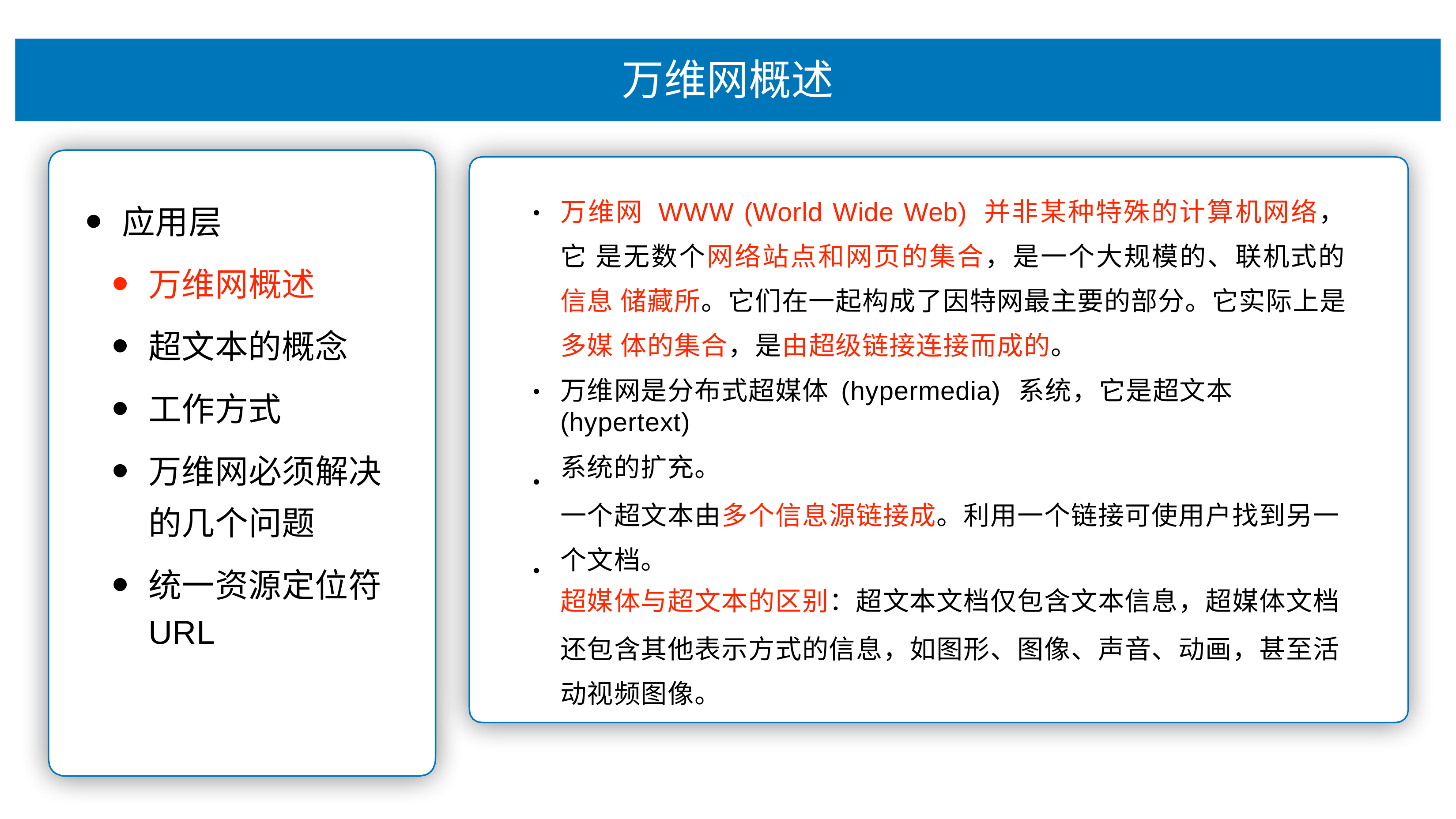

# 万维⽹概述

万维⽹ WWW (World Wide Web) 并⾮某种特殊的计算机⽹络，它 是⽆数个⽹络站点和⽹⻚的集合，是⼀个⼤规模的、联机式的信息 储藏所。它们在⼀起构成了因特⽹最主要的部分。它实际上是多媒 体的集合，是由超级链接连接⽽成的。
万维⽹是分布式超媒体	(hypermedia) 系统，它是超⽂本	(hypertext)
系统的扩充。
⼀个超⽂本由多个信息源链接成。利⽤⼀个链接可使⽤户找到另⼀ 个⽂档。
超媒体与超⽂本的区别：超⽂本⽂档仅包含⽂本信息，超媒体⽂档
还包含其他表示⽅式的信息，如图形、图像、声⾳、动画，甚⾄活 动视频图像。
应⽤层
万维⽹概述
超⽂本的概念
⼯作⽅式
万维⽹必须解决 的⼏个问题
统⼀资源定位符
URL
•
•
•
•